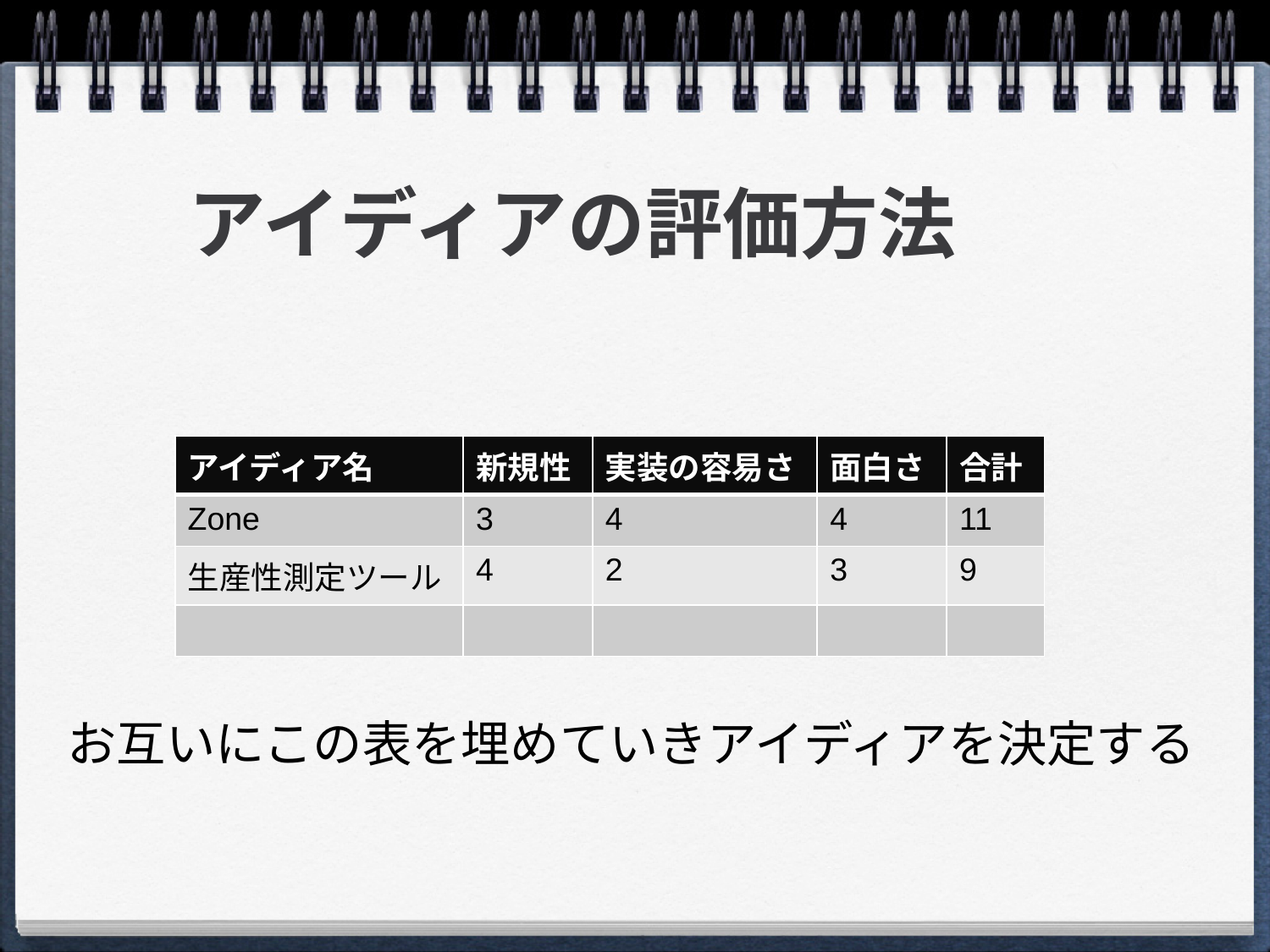

# アイディアの評価方法
| アイディア名 | 新規性 | 実装の容易さ | 面白さ | 合計 |
| --- | --- | --- | --- | --- |
| Zone | 3 | 4 | 4 | 11 |
| 生産性測定ツール | 4 | 2 | 3 | 9 |
|  |  |  |  |  |
お互いにこの表を埋めていきアイディアを決定する